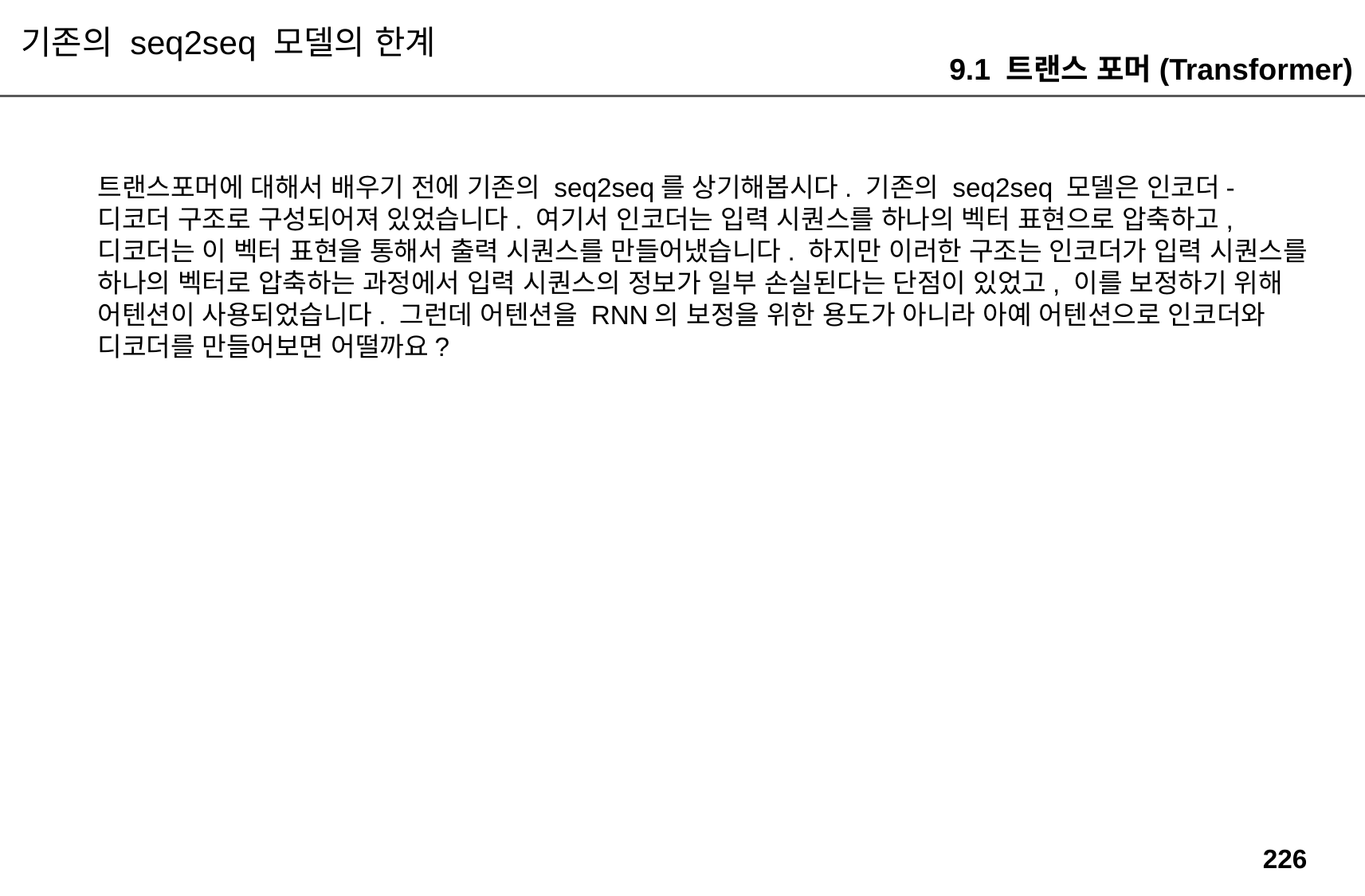

기존의 seq2seq 모델의 한계
9.1 트랜스 포머(Transformer)
트랜스포머에 대해서 배우기 전에 기존의 seq2seq를 상기해봅시다. 기존의 seq2seq 모델은 인코더-디코더 구조로 구성되어져 있었습니다. 여기서 인코더는 입력 시퀀스를 하나의 벡터 표현으로 압축하고, 디코더는 이 벡터 표현을 통해서 출력 시퀀스를 만들어냈습니다. 하지만 이러한 구조는 인코더가 입력 시퀀스를 하나의 벡터로 압축하는 과정에서 입력 시퀀스의 정보가 일부 손실된다는 단점이 있었고, 이를 보정하기 위해 어텐션이 사용되었습니다. 그런데 어텐션을 RNN의 보정을 위한 용도가 아니라 아예 어텐션으로 인코더와 디코더를 만들어보면 어떨까요?